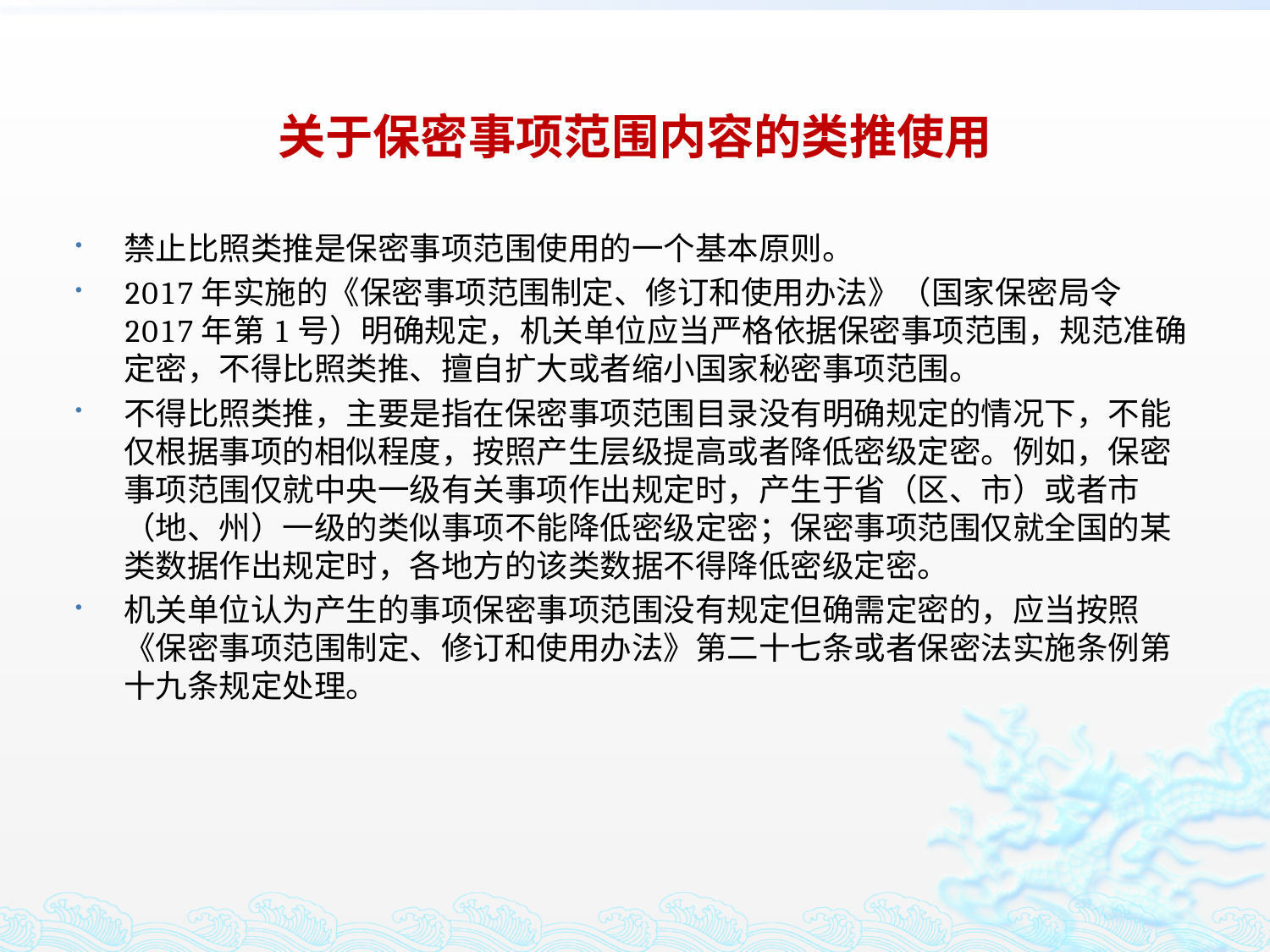

禁止比照类推是保密事项范围使用的一个基本原则。
2017年实施的《保密事项范围制定、修订和使用办法》（国家保密局令2017年第1号）明确规定，机关单位应当严格依据保密事项范围，规范准确定密，不得比照类推、擅自扩大或者缩小国家秘密事项范围。
不得比照类推，主要是指在保密事项范围目录没有明确规定的情况下，不能仅根据事项的相似程度，按照产生层级提高或者降低密级定密。例如，保密事项范围仅就中央一级有关事项作出规定时，产生于省（区、市）或者市（地、州）一级的类似事项不能降低密级定密；保密事项范围仅就全国的某类数据作出规定时，各地方的该类数据不得降低密级定密。
机关单位认为产生的事项保密事项范围没有规定但确需定密的，应当按照《保密事项范围制定、修订和使用办法》第二十七条或者保密法实施条例第十九条规定处理。
关于保密事项范围内容的类推使用